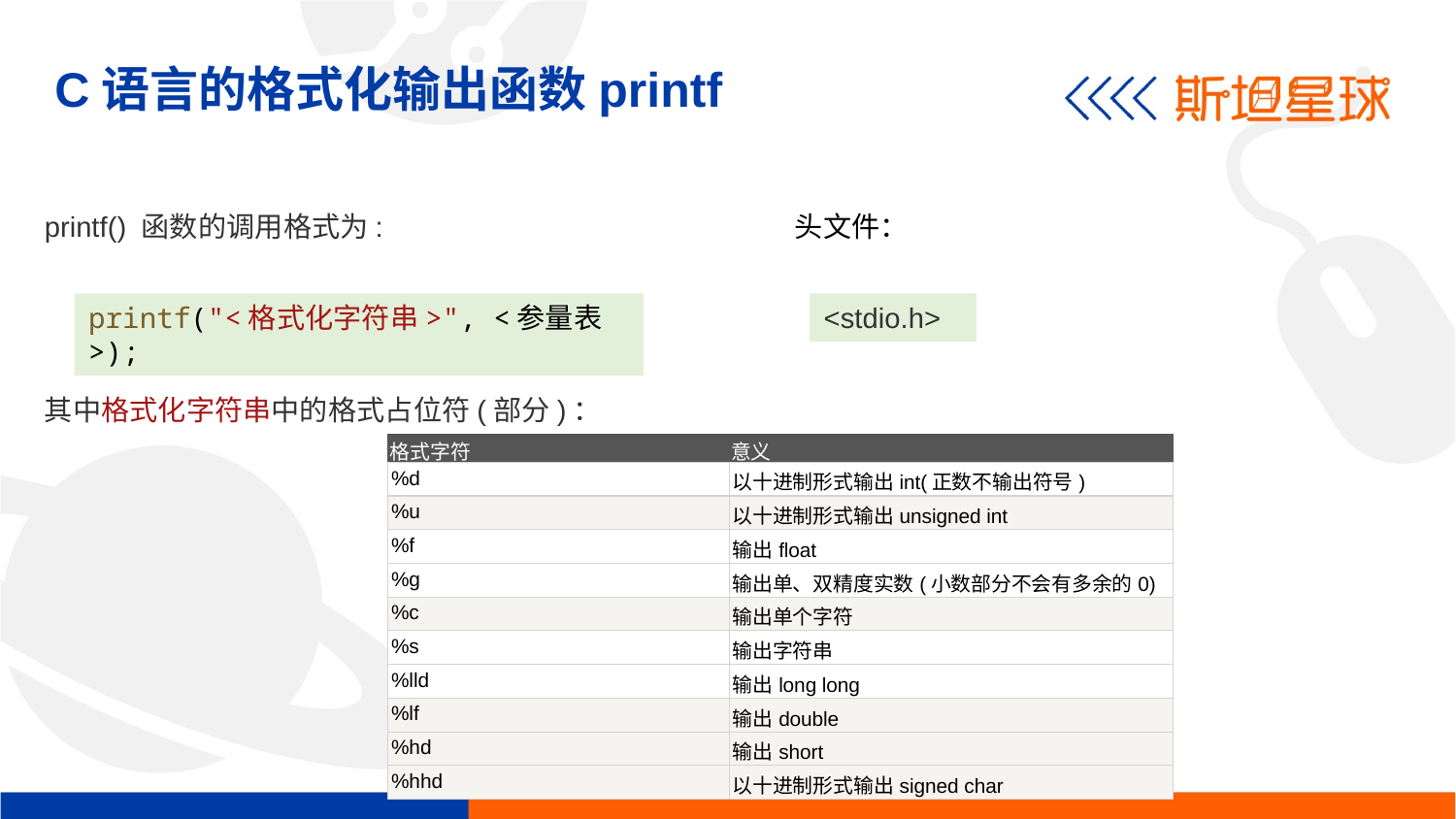

C语言的格式化输出函数printf
printf() 函数的调用格式为:
头文件：
printf("<格式化字符串>", <参量表>);
<stdio.h>
其中格式化字符串中的格式占位符(部分)：
| 格式字符 | 意义 |
| --- | --- |
| %d | 以十进制形式输出int(正数不输出符号) |
| %u | 以十进制形式输出unsigned int |
| %f | 输出float |
| %g | 输出单、双精度实数(小数部分不会有多余的0) |
| %c | 输出单个字符 |
| %s | 输出字符串 |
| %lld | 输出long long |
| %lf | 输出double |
| %hd | 输出short |
| %hhd | 以十进制形式输出signed char |